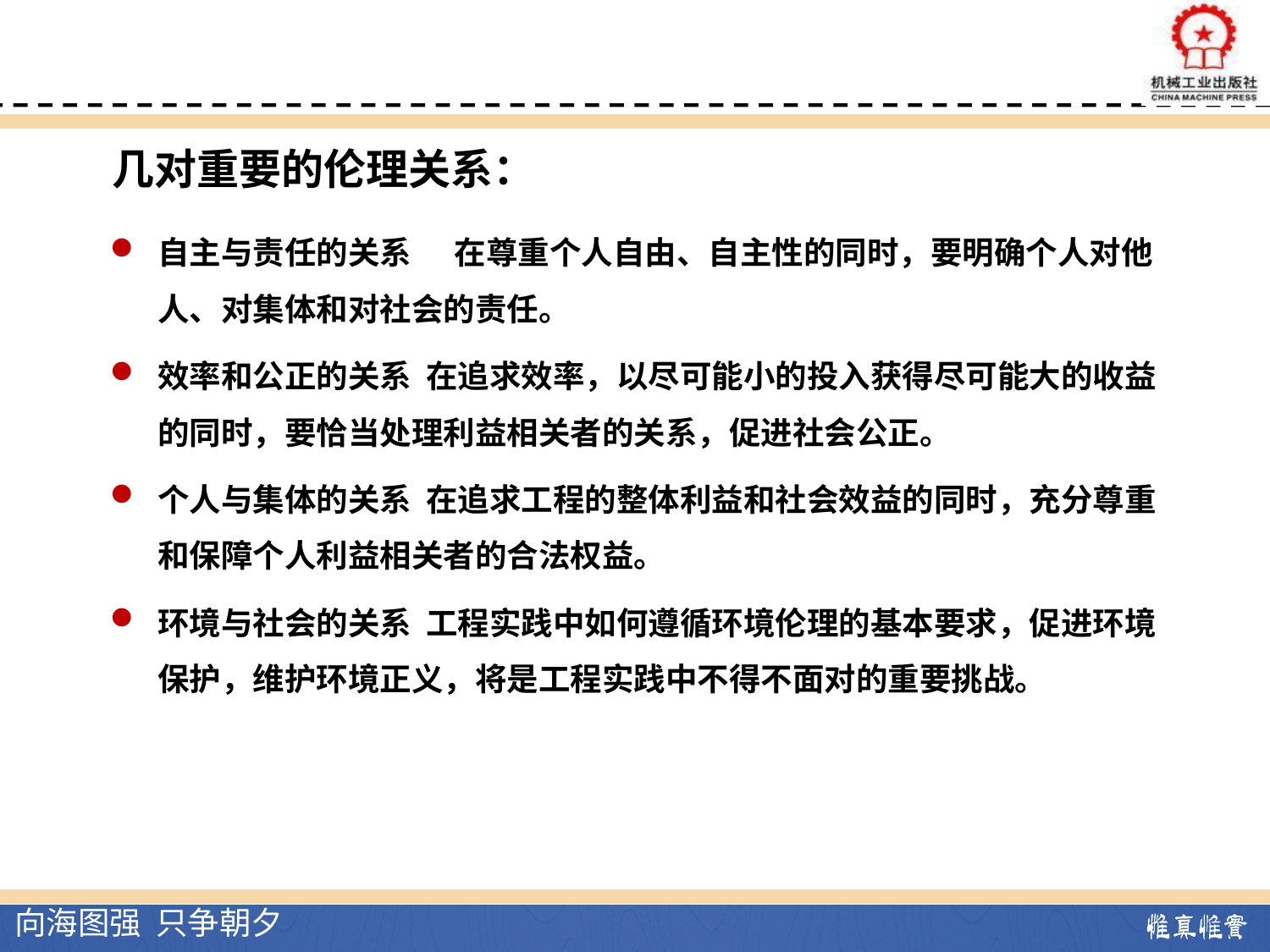

几对重要的伦理关系：
自主与责任的关系      在尊重个人自由、自主性的同时，要明确个人对他人、对集体和对社会的责任。
效率和公正的关系  在追求效率，以尽可能小的投入获得尽可能大的收益的同时，要恰当处理利益相关者的关系，促进社会公正。
个人与集体的关系  在追求工程的整体利益和社会效益的同时，充分尊重和保障个人利益相关者的合法权益。
环境与社会的关系  工程实践中如何遵循环境伦理的基本要求，促进环境保护，维护环境正义，将是工程实践中不得不面对的重要挑战。